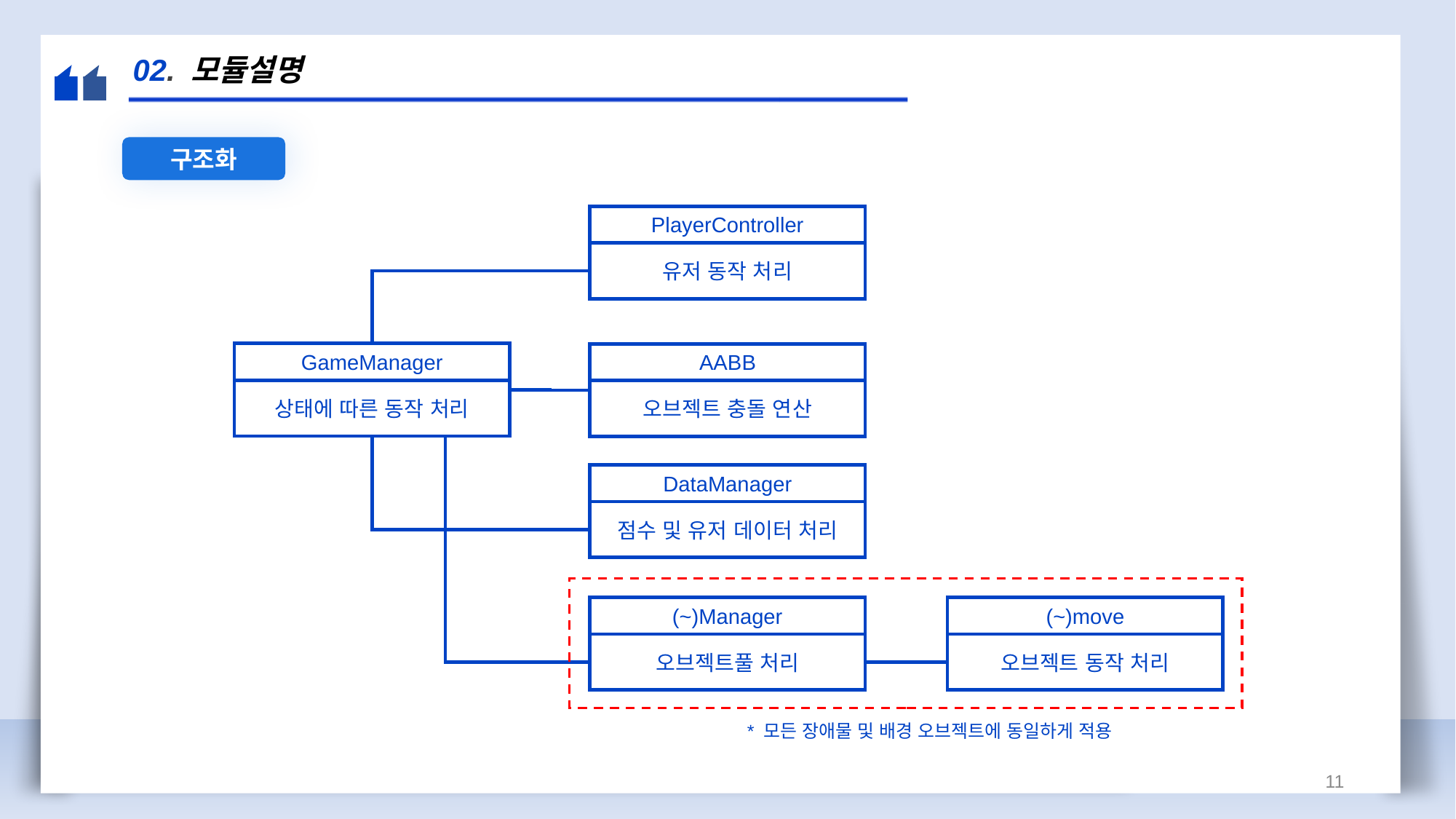

02. 모듈설명
구조화
PlayerController
유저 동작 처리
GameManager
상태에 따른 동작 처리
AABB
오브젝트 충돌 연산
DataManager
점수 및 유저 데이터 처리

(~)Manager
오브젝트풀 처리
(~)move
오브젝트 동작 처리
* 모든 장애물 및 배경 오브젝트에 동일하게 적용
11